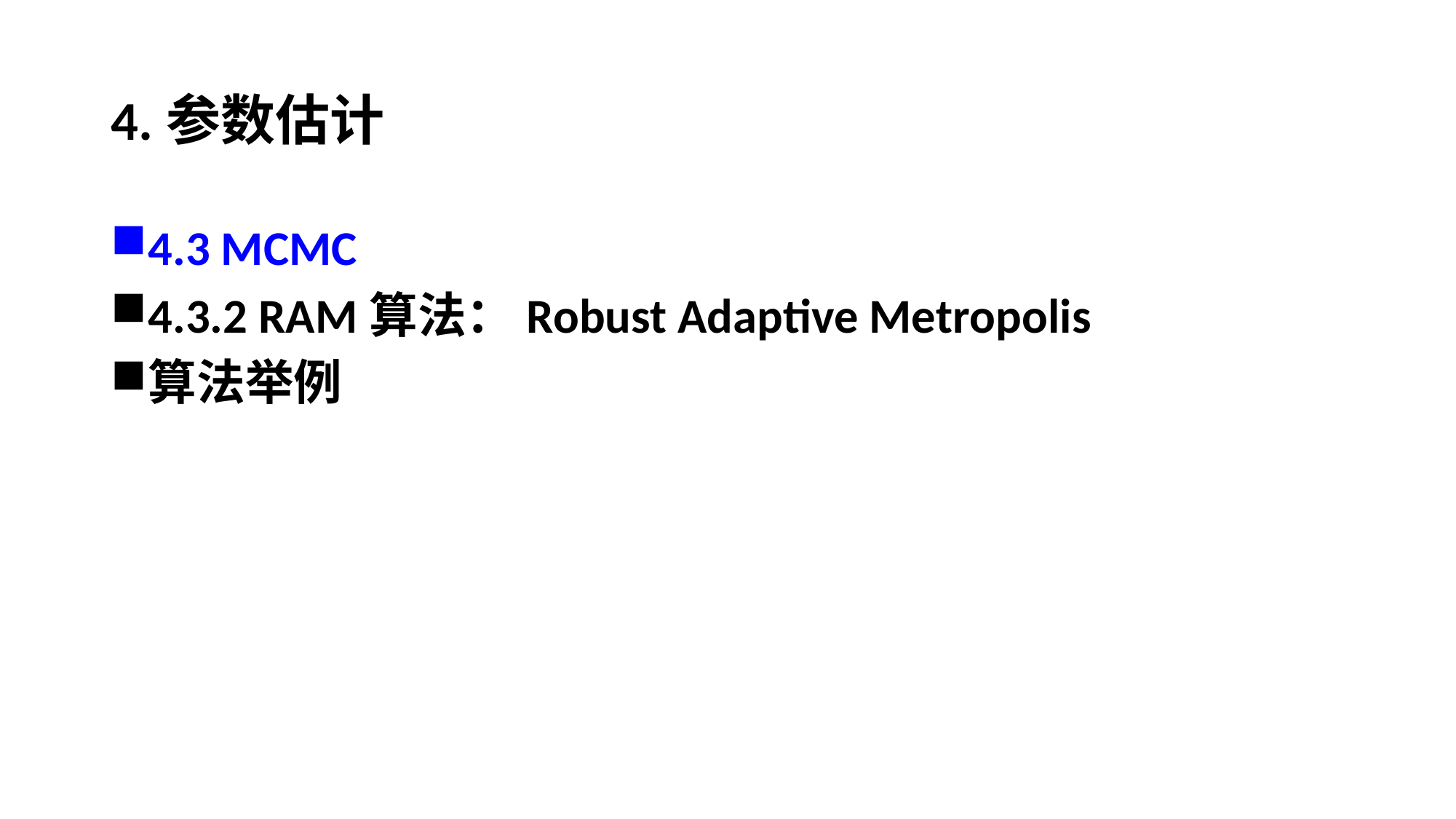

# 4.参数估计
4.3 MCMC
4.3.2 RAM算法：Robust Adaptive Metropolis
算法举例